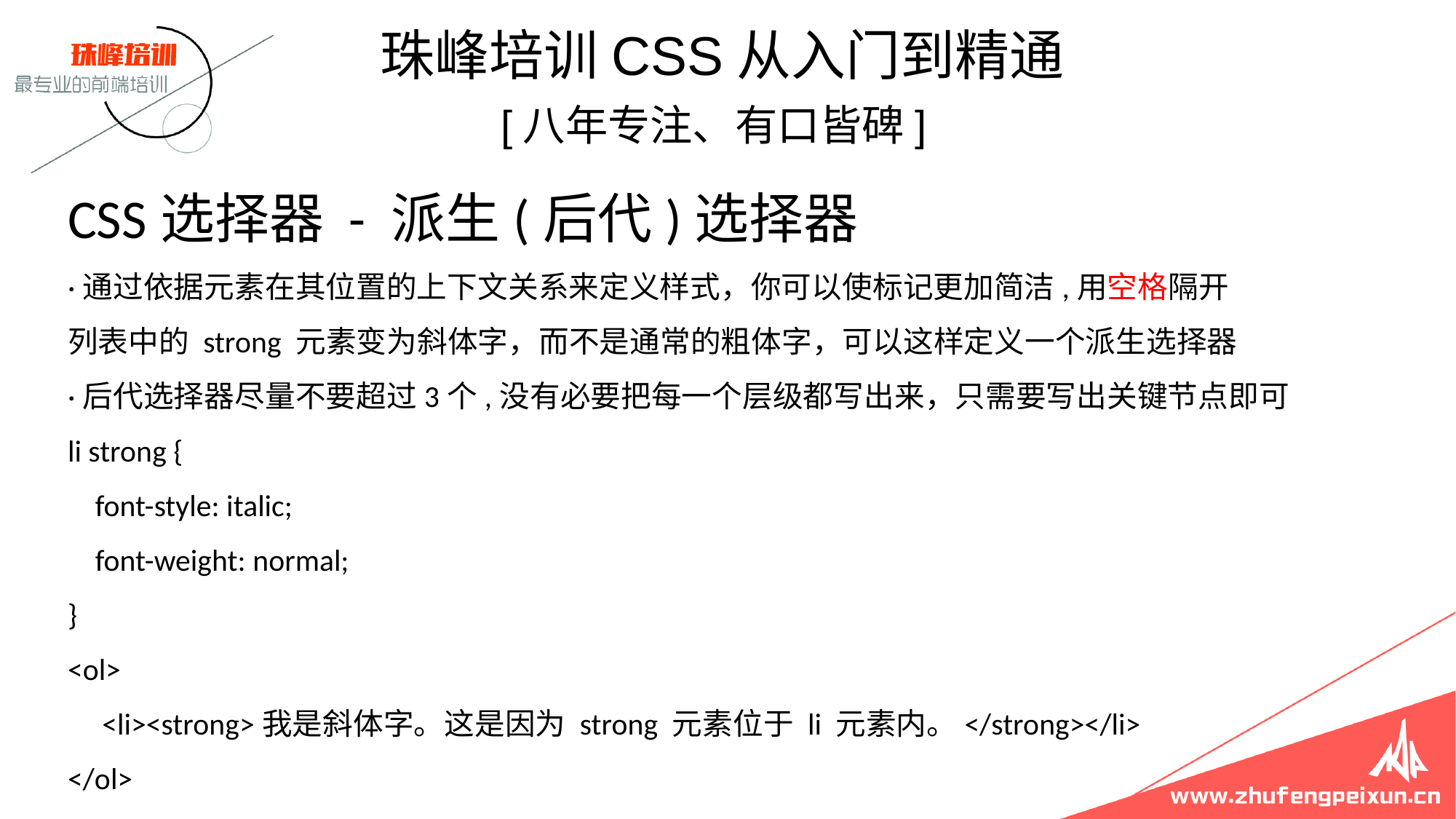

珠峰培训CSS从入门到精通
        [八年专注、有口皆碑]
# CSS选择器 - 派生(后代)选择器 ·通过依据元素在其位置的上下文关系来定义样式，你可以使标记更加简洁,用空格隔开 列表中的 strong 元素变为斜体字，而不是通常的粗体字，可以这样定义一个派生选择器 ·后代选择器尽量不要超过3个,没有必要把每一个层级都写出来，只需要写出关键节点即可 li strong { font-style: italic; font-weight: normal; } <ol> <li><strong>我是斜体字。这是因为 strong 元素位于 li 元素内。</strong></li> </ol>